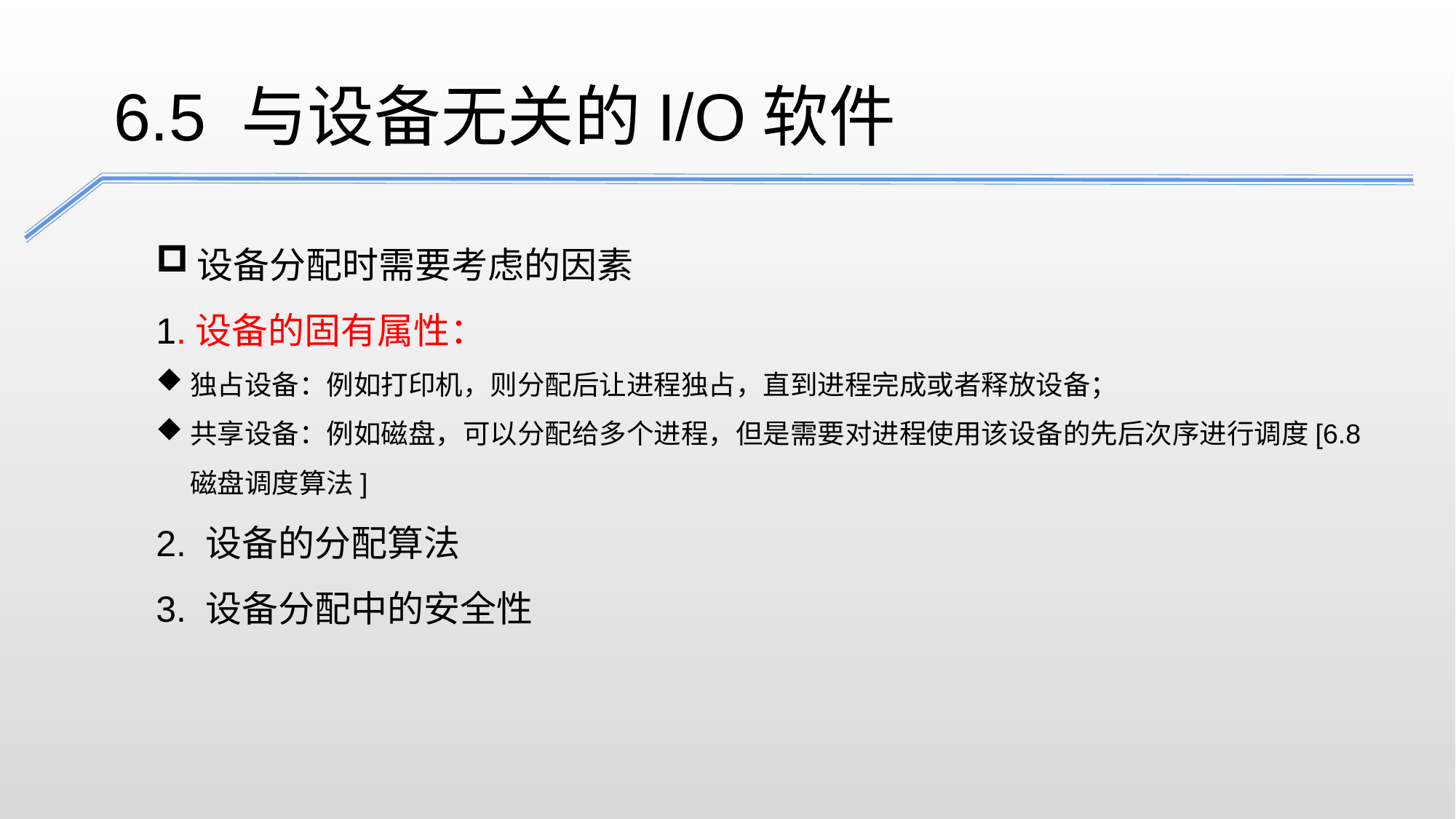

6.5 与设备无关的I/O软件
设备分配时需要考虑的因素
1.设备的固有属性：
独占设备：例如打印机，则分配后让进程独占，直到进程完成或者释放设备；
共享设备：例如磁盘，可以分配给多个进程，但是需要对进程使用该设备的先后次序进行调度[6.8 磁盘调度算法]
2. 设备的分配算法
3. 设备分配中的安全性